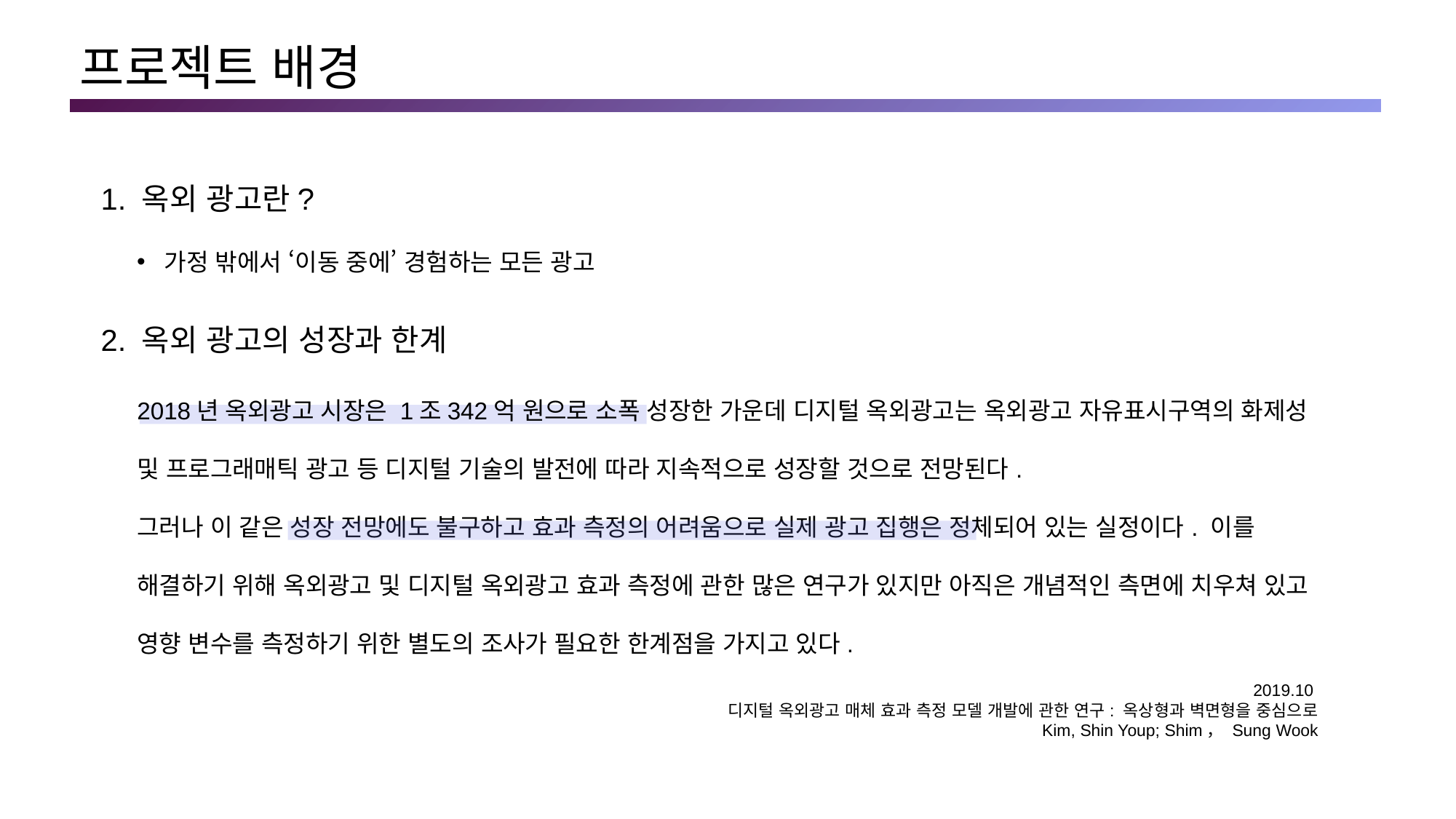

# 프로젝트 배경
1. 옥외 광고란?
가정 밖에서 ‘이동 중에’ 경험하는 모든 광고
2. 옥외 광고의 성장과 한계
2018년 옥외광고 시장은 1조342억 원으로 소폭 성장한 가운데 디지털 옥외광고는 옥외광고 자유표시구역의 화제성 및 프로그래매틱 광고 등 디지털 기술의 발전에 따라 지속적으로 성장할 것으로 전망된다.
그러나 이 같은 성장 전망에도 불구하고 효과 측정의 어려움으로 실제 광고 집행은 정체되어 있는 실정이다. 이를 해결하기 위해 옥외광고 및 디지털 옥외광고 효과 측정에 관한 많은 연구가 있지만 아직은 개념적인 측면에 치우쳐 있고 영향 변수를 측정하기 위한 별도의 조사가 필요한 한계점을 가지고 있다.

2019.10
디지털 옥외광고 매체 효과 측정 모델 개발에 관한 연구: 옥상형과 벽면형을 중심으로
Kim, Shin Youp; Shim， Sung Wook